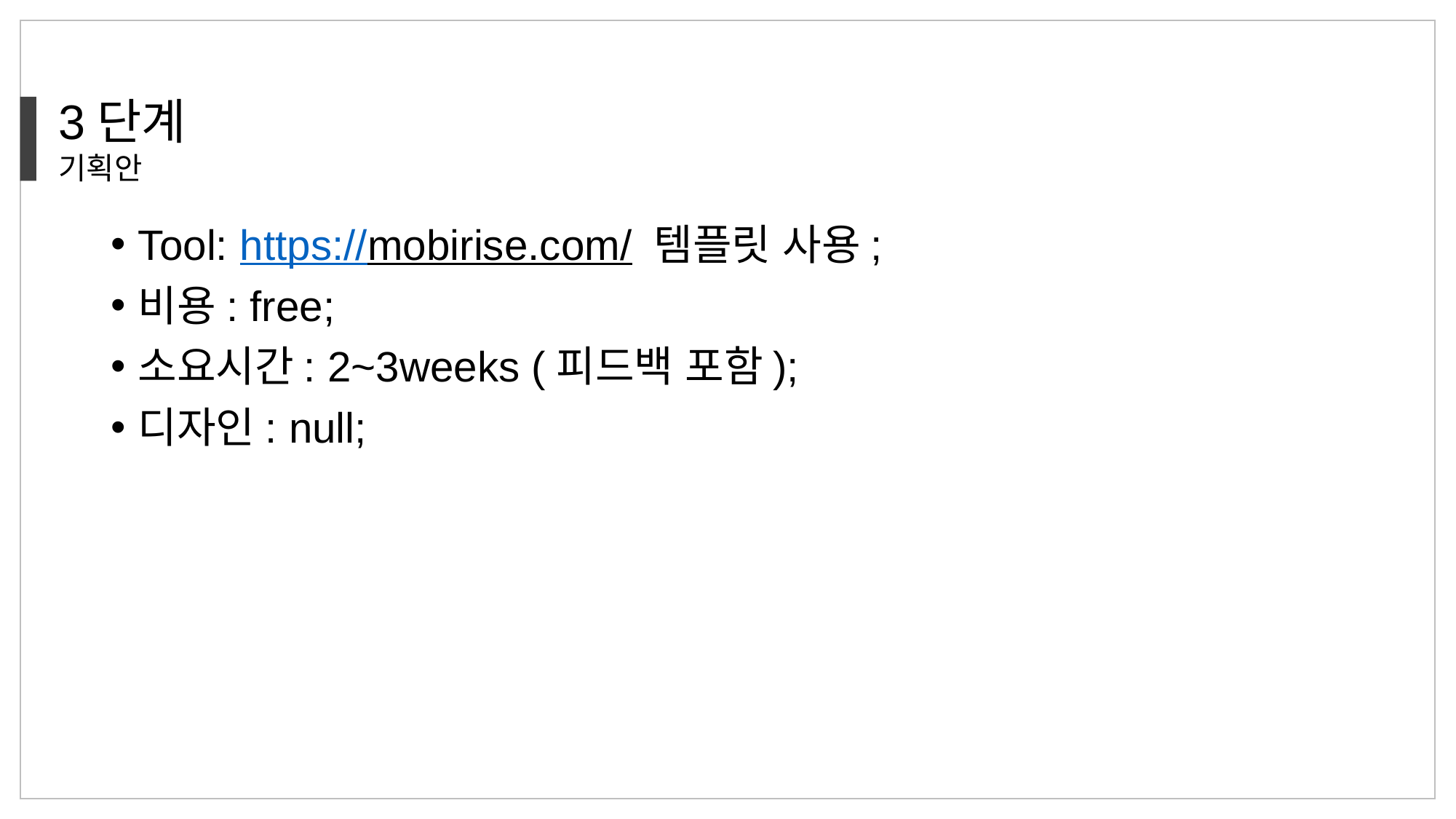

3단계
기획안

Tool: https://mobirise.com/ 템플릿 사용;
비용: free;
소요시간: 2~3weeks (피드백 포함);
디자인: null;